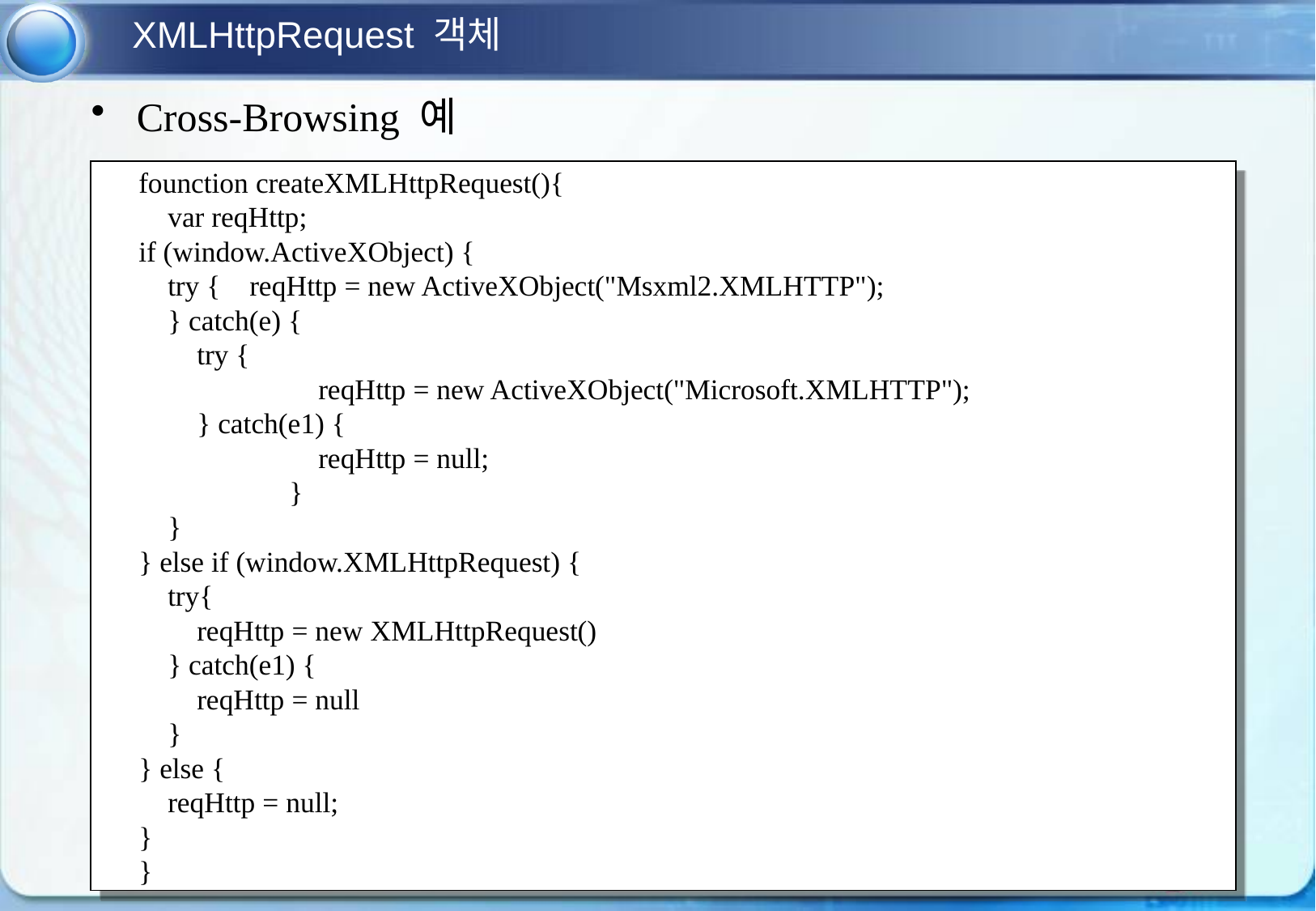

XMLHttpRequest 객체
Cross-Browsing 예
founction createXMLHttpRequest(){
    var reqHttp;
if (window.ActiveXObject) {
    try {    reqHttp = new ActiveXObject("Msxml2.XMLHTTP");
    } catch(e) {
        try {
	        reqHttp = new ActiveXObject("Microsoft.XMLHTTP");
        } catch(e1) {
	        reqHttp = null;
	    }
    }
} else if (window.XMLHttpRequest) {
    try{
        reqHttp = new XMLHttpRequest()
    } catch(e1) {
        reqHttp = null
    }
} else {
    reqHttp = null;
}
}